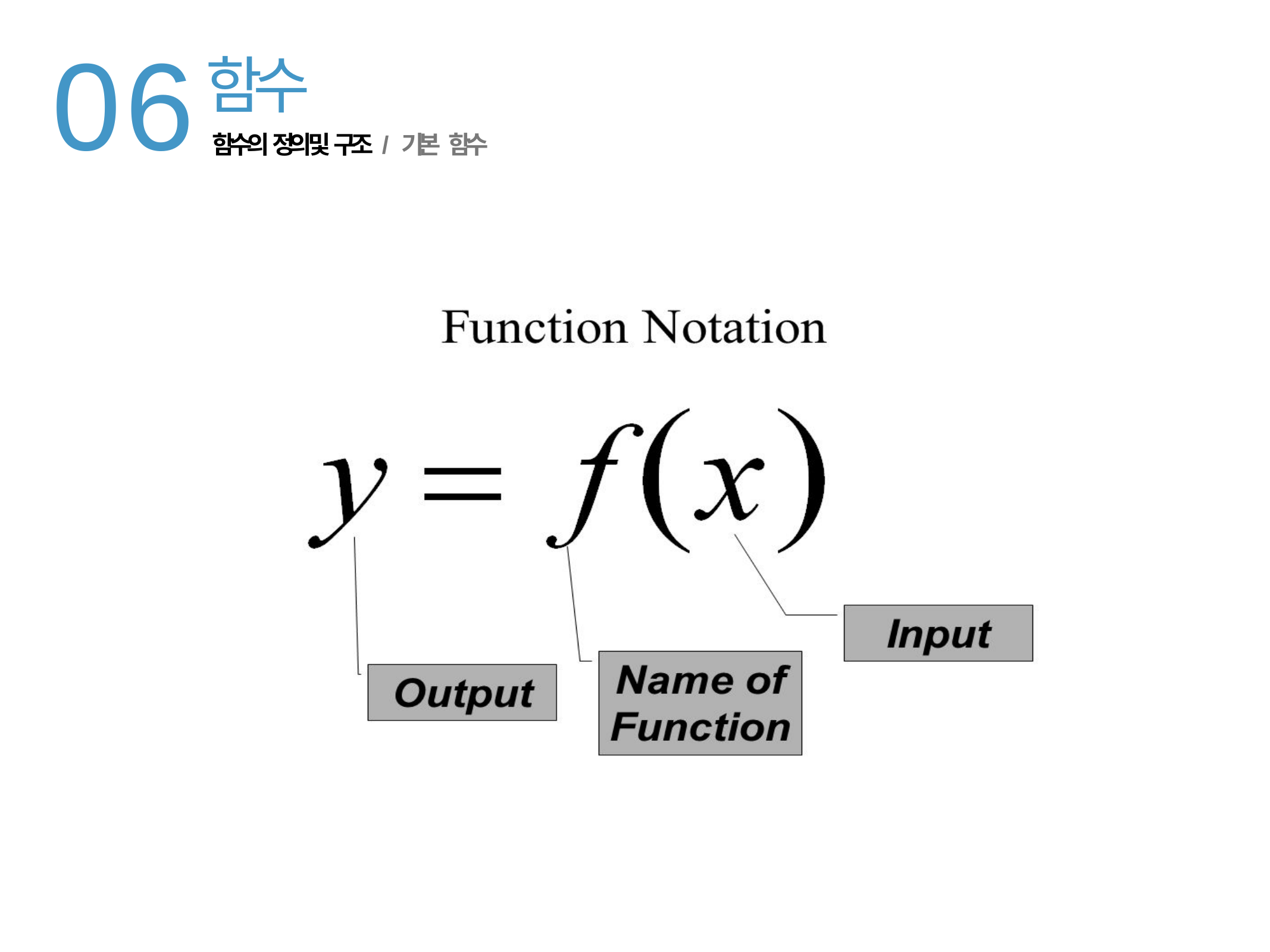

06
함수
함수의  정의   및   구조  / 기본 함수